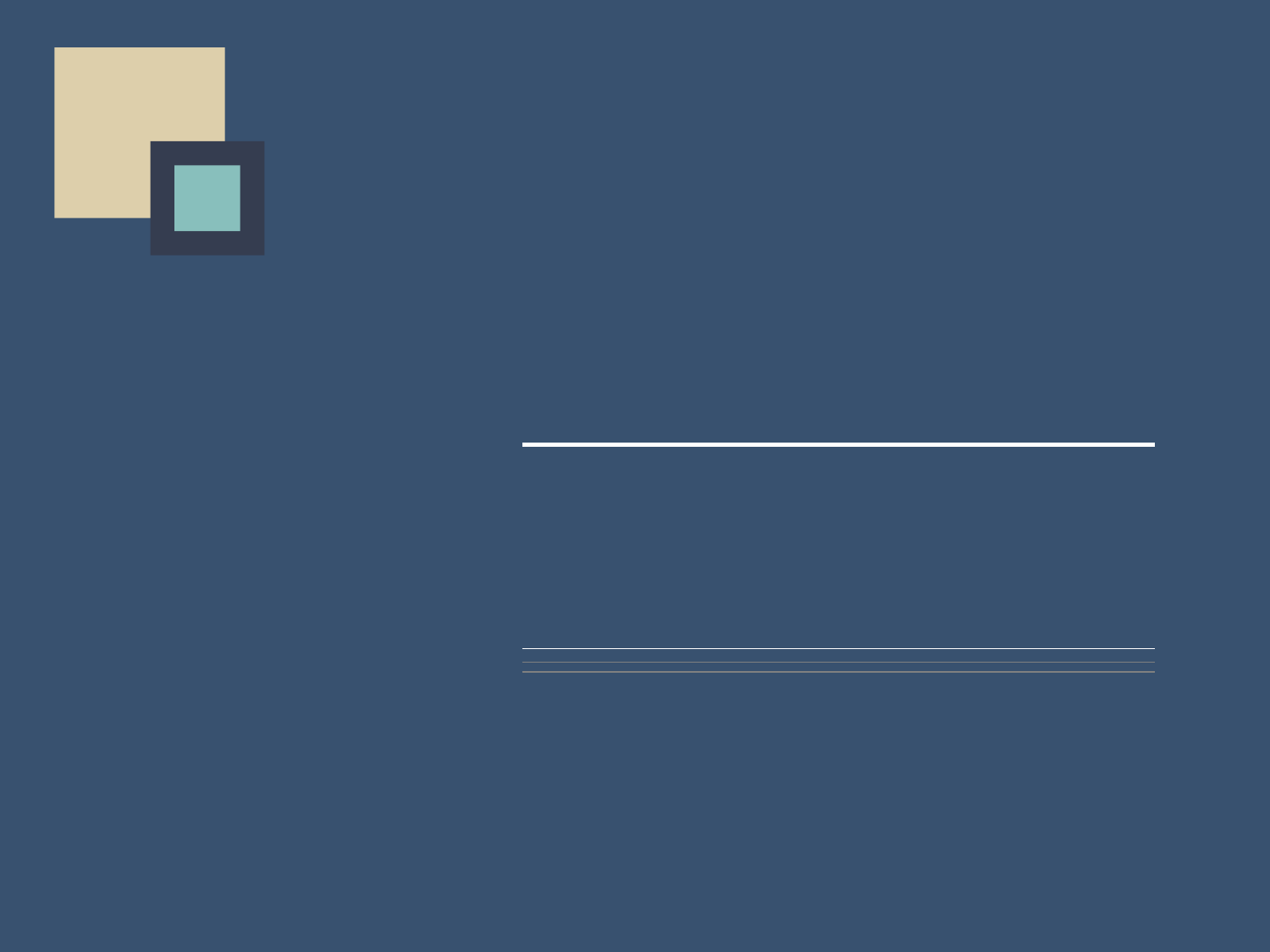

사업계획서 작성법
성공적인 IR을 위한
사업계획서 작성기법